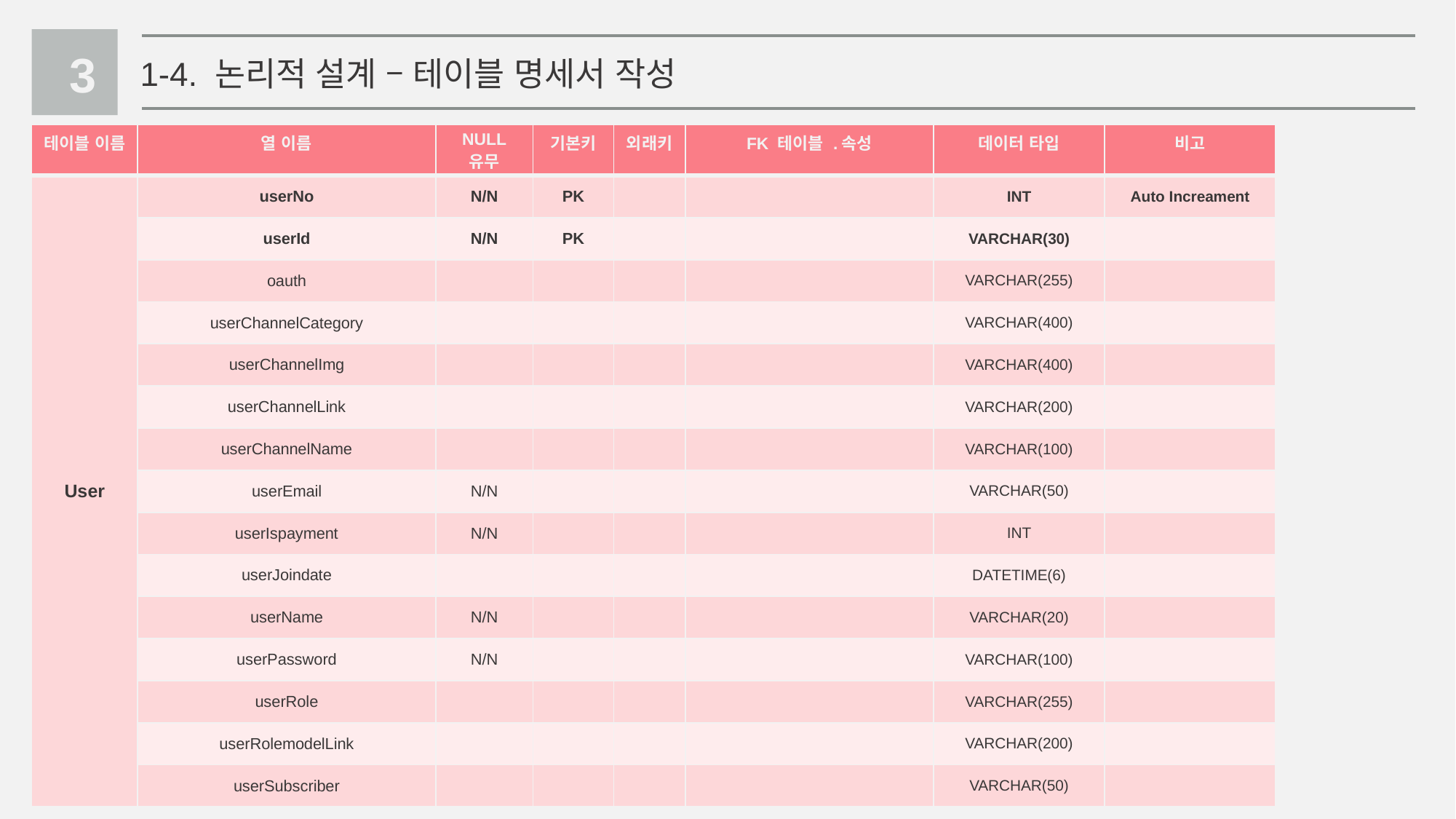

3
1-4. 논리적 설계 – 테이블 명세서 작성
| 테이블 이름 | 열 이름 | NULL 유무 | 기본키 | 외래키 | FK 테이블 .속성 | 데이터 타입 | 비고 |
| --- | --- | --- | --- | --- | --- | --- | --- |
| User | userNo | N/N | PK |  |  | INT | Auto Increament |
|  | userId | N/N | PK |  |  | VARCHAR(30) |  |
|  | oauth |  |  |  |  | VARCHAR(255) |  |
|  | userChannelCategory |  |  |  |  | VARCHAR(400) |  |
|  | userChannelImg |  |  |  |  | VARCHAR(400) |  |
|  | userChannelLink |  |  |  |  | VARCHAR(200) |  |
|  | userChannelName |  |  |  |  | VARCHAR(100) |  |
|  | userEmail | N/N |  |  |  | VARCHAR(50) |  |
|  | userIspayment | N/N |  |  |  | INT |  |
|  | userJoindate |  |  |  |  | DATETIME(6) |  |
|  | userName | N/N |  |  |  | VARCHAR(20) |  |
|  | userPassword | N/N |  |  |  | VARCHAR(100) |  |
|  | userRole |  |  |  |  | VARCHAR(255) |  |
|  | userRolemodelLink |  |  |  |  | VARCHAR(200) |  |
|  | userSubscriber |  |  |  |  | VARCHAR(50) |  |